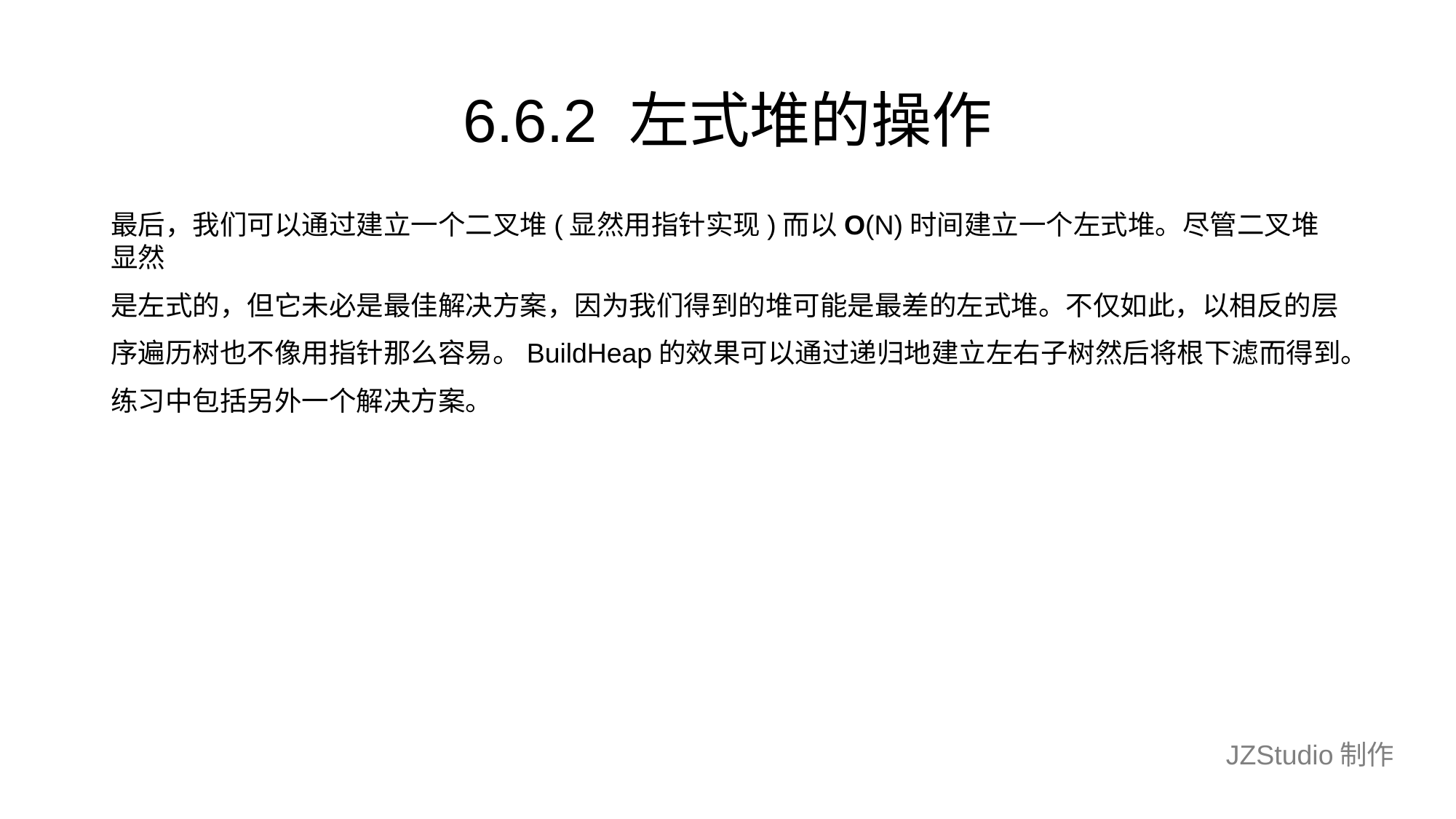

# 6.6.2 左式堆的操作
最后，我们可以通过建立一个二叉堆(显然用指针实现)而以O(N)时间建立一个左式堆。尽管二叉堆显然
是左式的，但它未必是最佳解决方案，因为我们得到的堆可能是最差的左式堆。不仅如此，以相反的层
序遍历树也不像用指针那么容易。BuildHeap的效果可以通过递归地建立左右子树然后将根下滤而得到。
练习中包括另外一个解决方案。